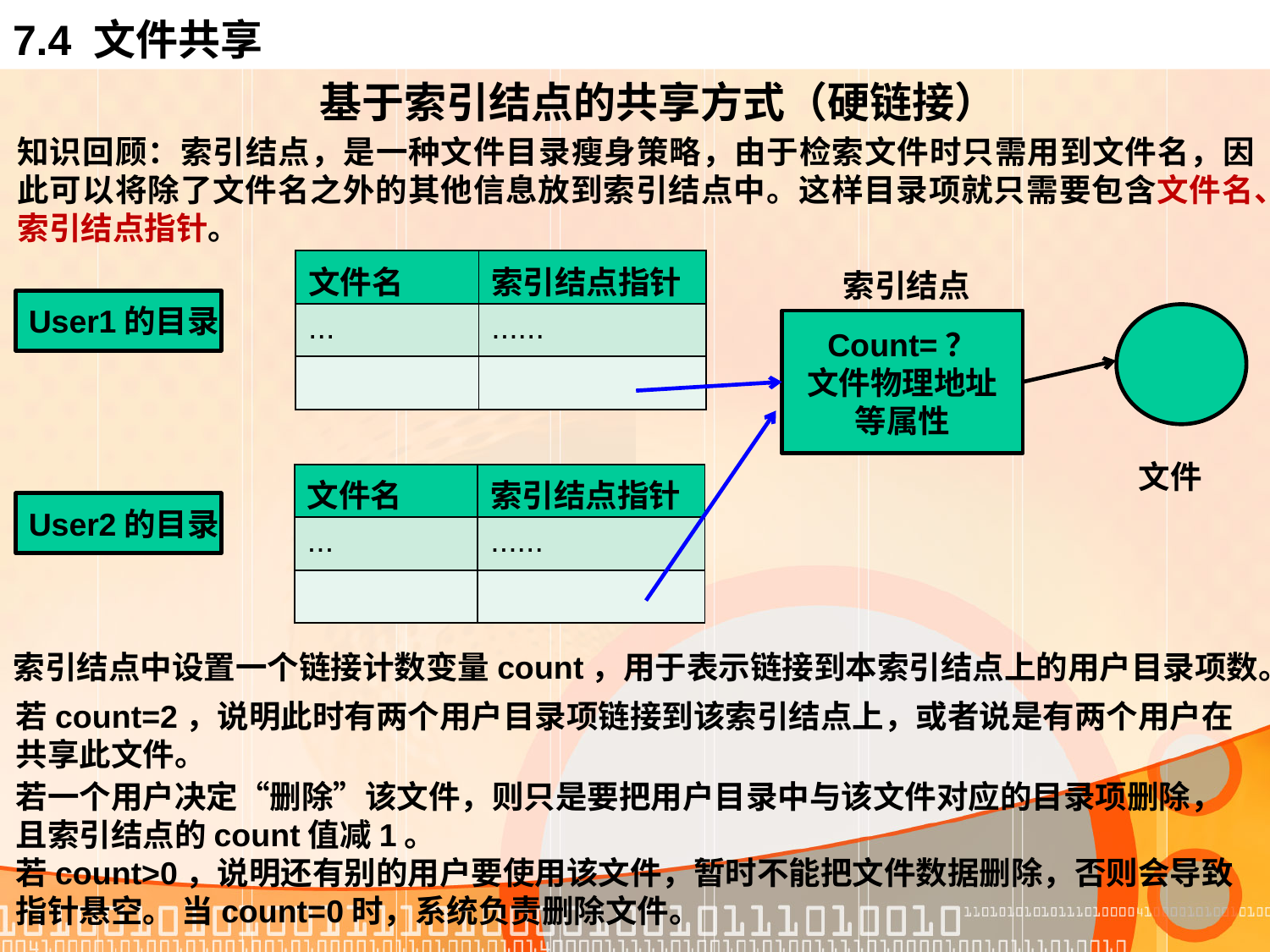

# 7.4 文件共享
基于索引结点的共享方式（硬链接）
知识回顾：索引结点，是一种文件目录瘦身策略，由于检索文件时只需用到文件名，因此可以将除了文件名之外的其他信息放到索引结点中。这样目录项就只需要包含文件名、索引结点指针。
| 文件名 | 索引结点指针 |
| --- | --- |
| ... | ...... |
|  |  |
索引结点
User1的目录

Count=？
文件物理地址
等属性
文件
| 文件名 | 索引结点指针 |
| --- | --- |
| ... | ...... |
|  |  |
User2的目录
索引结点中设置一个链接计数变量count，用于表示链接到本索引结点上的用户目录项数。
若count=2，说明此时有两个用户目录项链接到该索引结点上，或者说是有两个用户在共享此文件。
若一个用户决定“删除”该文件，则只是要把用户目录中与该文件对应的目录项删除，且索引结点的count值减1。
若count>0，说明还有别的用户要使用该文件，暂时不能把文件数据删除，否则会导致指针悬空。 当count=0时，系统负责删除文件。